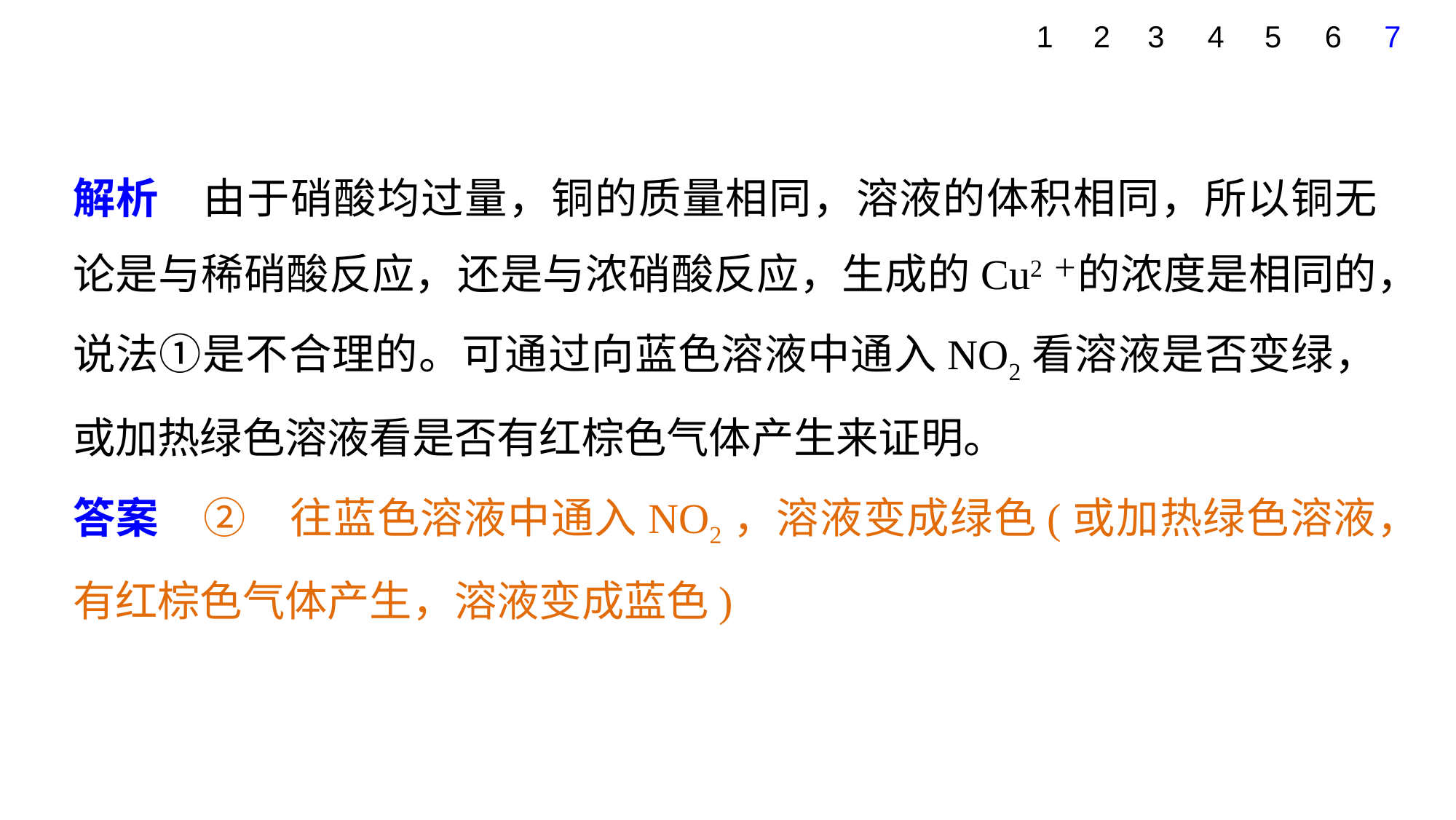

7
1
2
3
4
5
6
解析　由于硝酸均过量，铜的质量相同，溶液的体积相同，所以铜无论是与稀硝酸反应，还是与浓硝酸反应，生成的Cu2＋的浓度是相同的，说法①是不合理的。可通过向蓝色溶液中通入NO2看溶液是否变绿，或加热绿色溶液看是否有红棕色气体产生来证明。
答案　②　往蓝色溶液中通入NO2，溶液变成绿色(或加热绿色溶液，有红棕色气体产生，溶液变成蓝色)